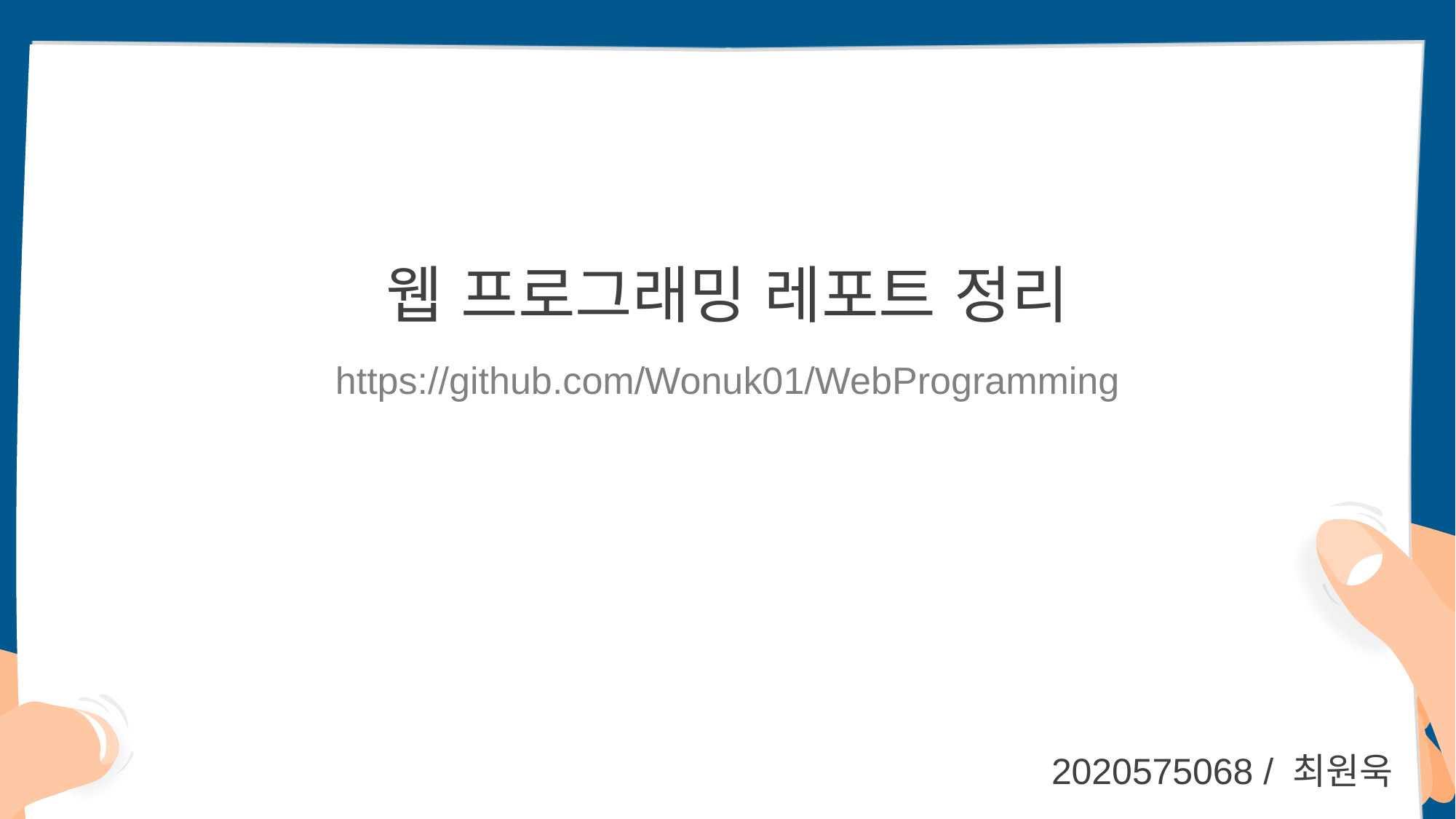

웹 프로그래밍 레포트 정리

https://github.com/Wonuk01/WebProgramming

2020575068 / 최원욱